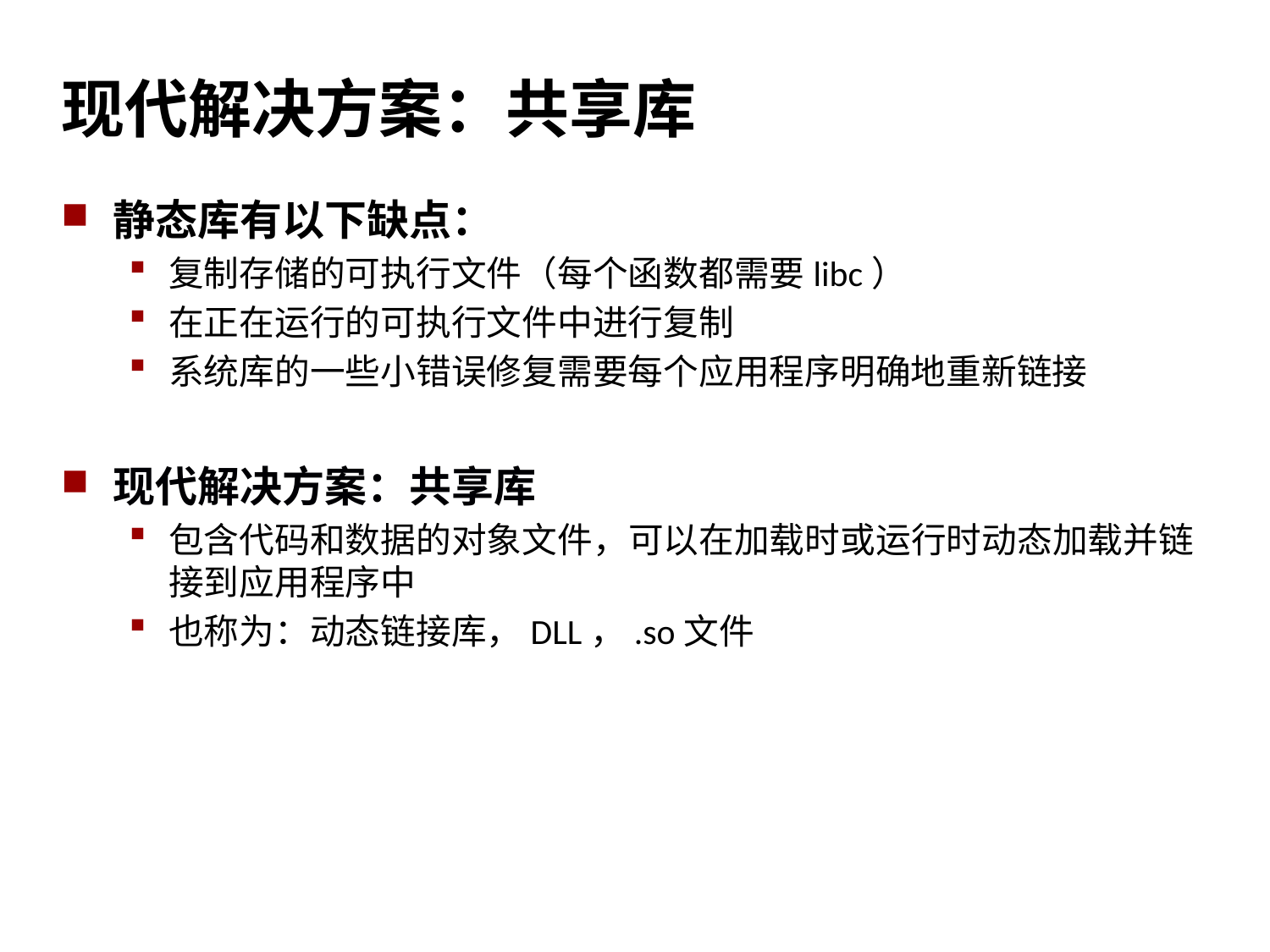

现代解决方案：共享库
静态库有以下缺点：
复制存储的可执行文件（每个函数都需要libc）
在正在运行的可执行文件中进行复制
系统库的一些小错误修复需要每个应用程序明确地重新链接

现代解决方案：共享库
包含代码和数据的对象文件，可以在加载时或运行时动态加载并链接到应用程序中
也称为：动态链接库，DLL，.so文件